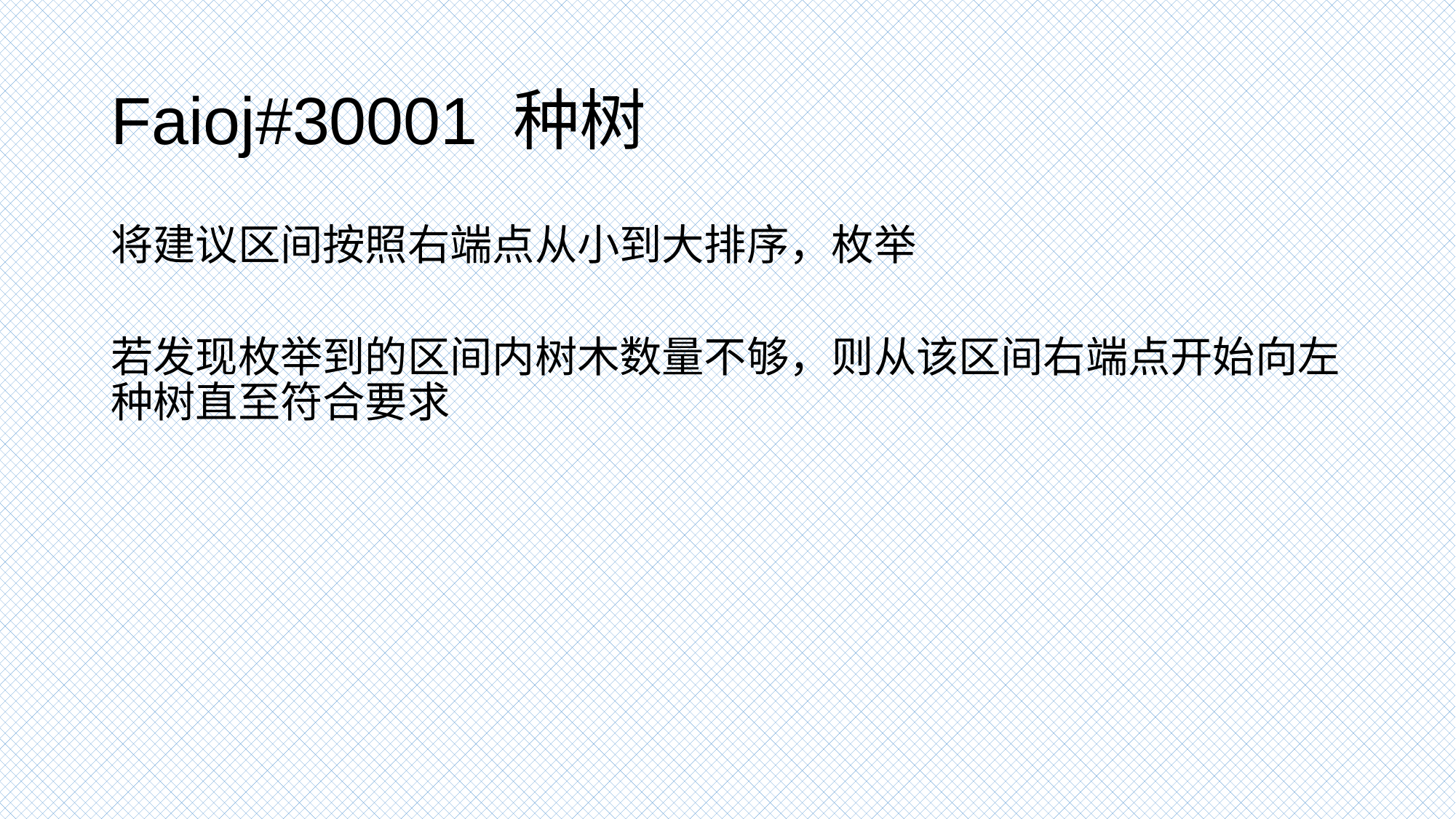

# Faioj#30001 种树
将建议区间按照右端点从小到大排序，枚举

若发现枚举到的区间内树木数量不够，则从该区间右端点开始向左种树直至符合要求